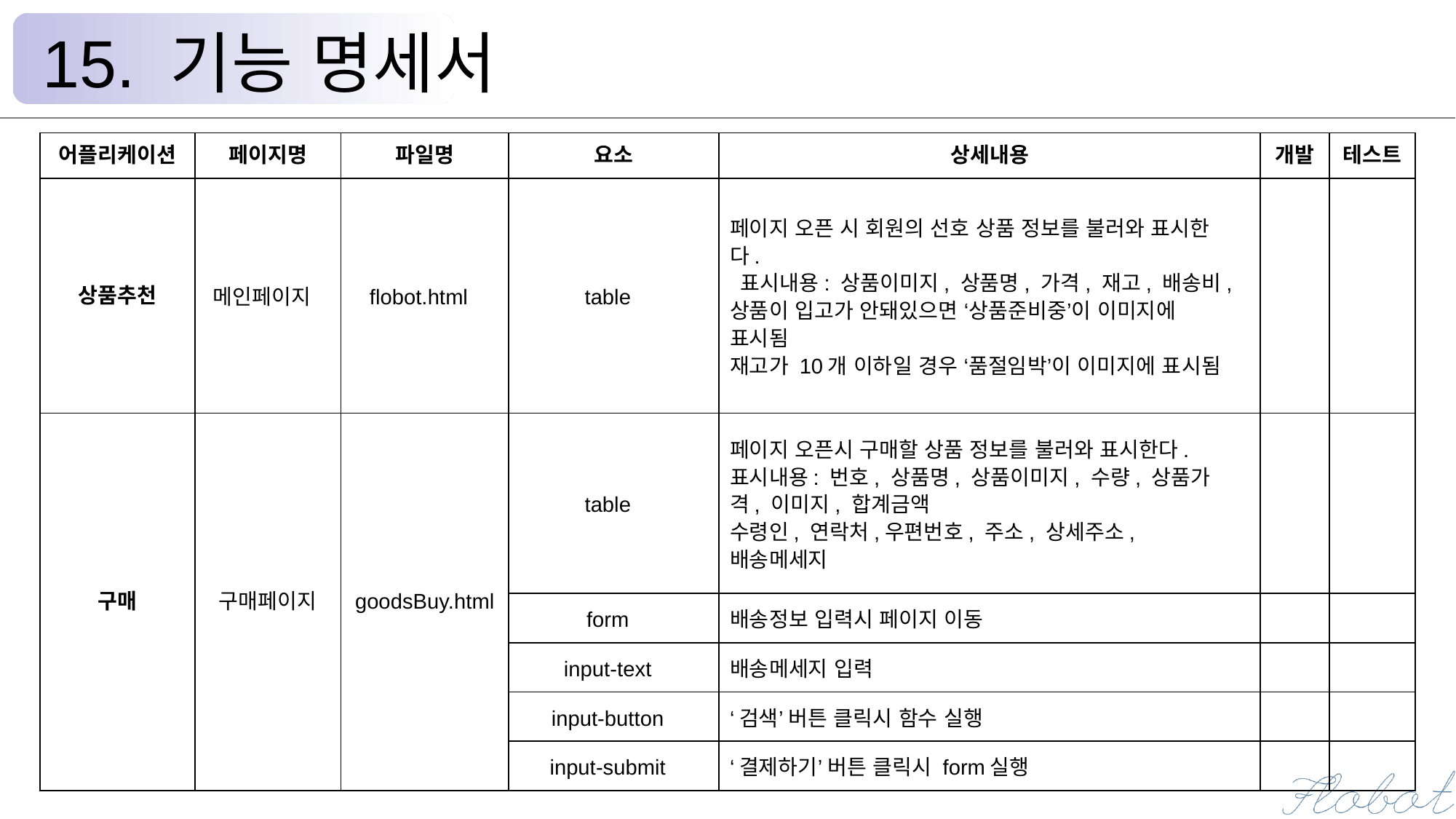

15. 기능 명세서

| 어플리케이션 | 페이지명 | 파일명 | 요소 | 상세내용 | 개발 | 테스트 |
| --- | --- | --- | --- | --- | --- | --- |
| 상품추천 | 메인페이지 | flobot.html | table | 페이지 오픈 시 회원의 선호 상품 정보를 불러와 표시한다. 표시내용: 상품이미지, 상품명, 가격, 재고, 배송비, 상품이 입고가 안돼있으면 ‘상품준비중’이 이미지에 표시됨 재고가 10개 이하일 경우 ‘품절임박’이 이미지에 표시됨 |  |  |
| 구매 | 구매페이지 | goodsBuy.html | table | 페이지 오픈시 구매할 상품 정보를 불러와 표시한다. 표시내용: 번호, 상품명, 상품이미지, 수량, 상품가격, 이미지, 합계금액 수령인, 연락처,우편번호, 주소, 상세주소, 배송메세지 |  |  |
|  |  |  | form | 배송정보 입력시 페이지 이동 |  |  |
|  |  |  | input-text | 배송메세지 입력 |  |  |
|  |  |  | input-button | ‘검색’ 버튼 클릭시 함수 실행 |  |  |
|  |  |  | input-submit | ‘결제하기’ 버튼 클릭시 form실행 |  |  |